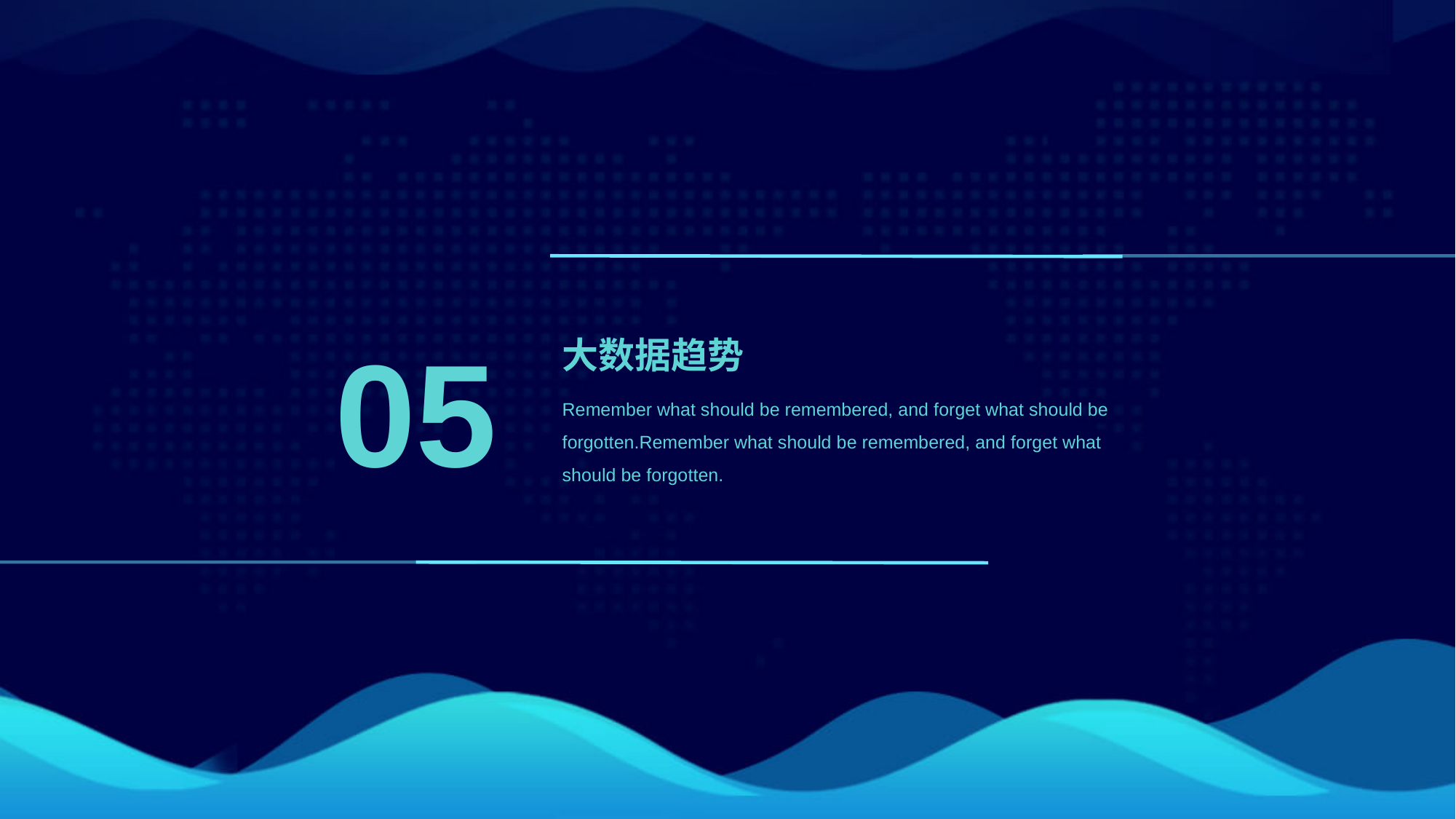

05
大数据趋势
Remember what should be remembered, and forget what should be forgotten.Remember what should be remembered, and forget what should be forgotten.